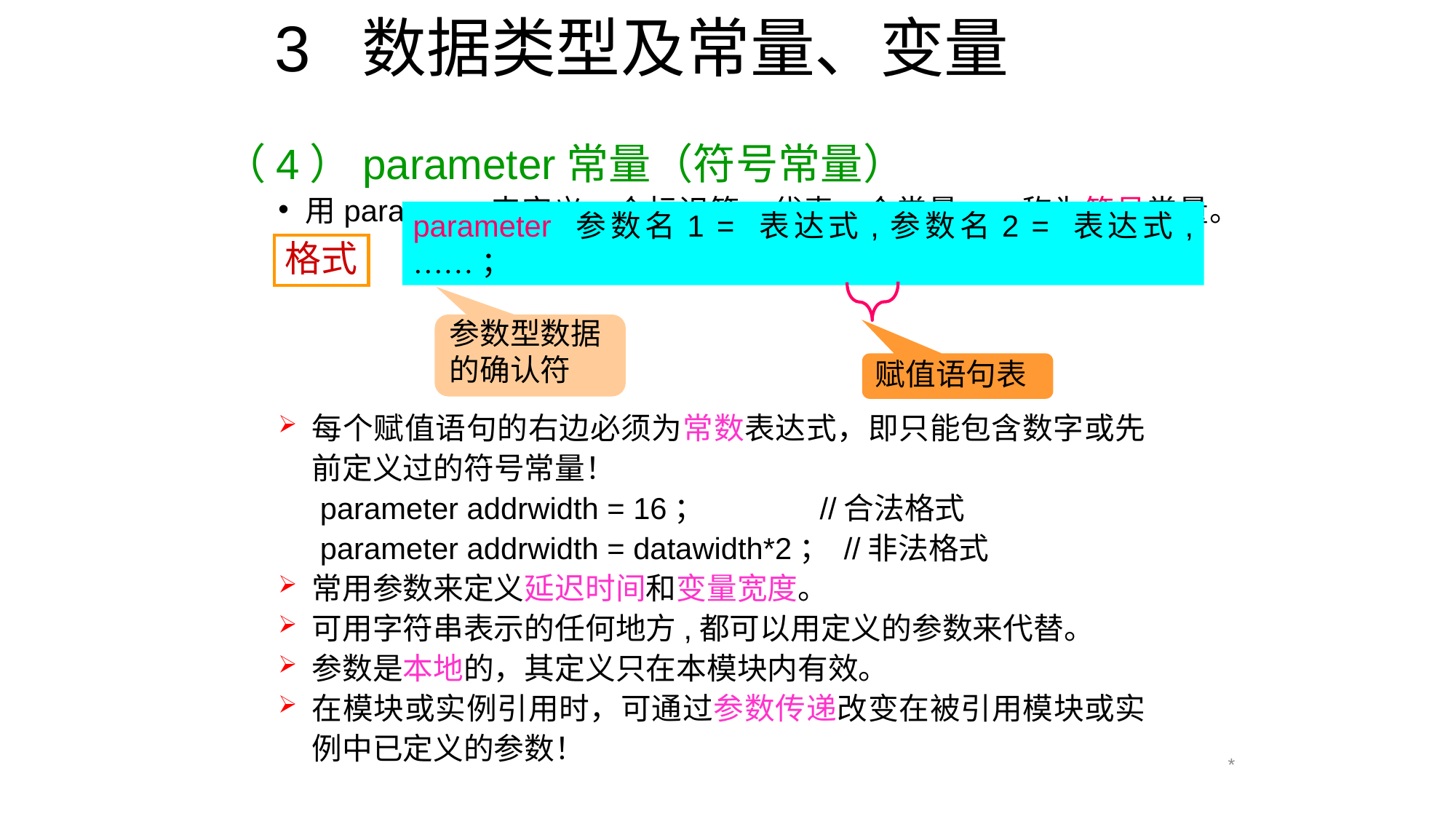

# 3  数据类型及常量、变量
（4）parameter常量（符号常量）
用parameter来定义一个标识符，代表一个常量——称为符号常量。
格式
parameter 参数名1 = 表达式,参数名2 = 表达式, ……；

赋值语句表
参数型数据的确认符
每个赋值语句的右边必须为常数表达式，即只能包含数字或先前定义过的符号常量！
     parameter addrwidth = 16；                //合法格式
     parameter addrwidth = datawidth*2； //非法格式
常用参数来定义延迟时间和变量宽度。
可用字符串表示的任何地方,都可以用定义的参数来代替。
参数是本地的，其定义只在本模块内有效。
在模块或实例引用时，可通过参数传递改变在被引用模块或实例中已定义的参数！
*